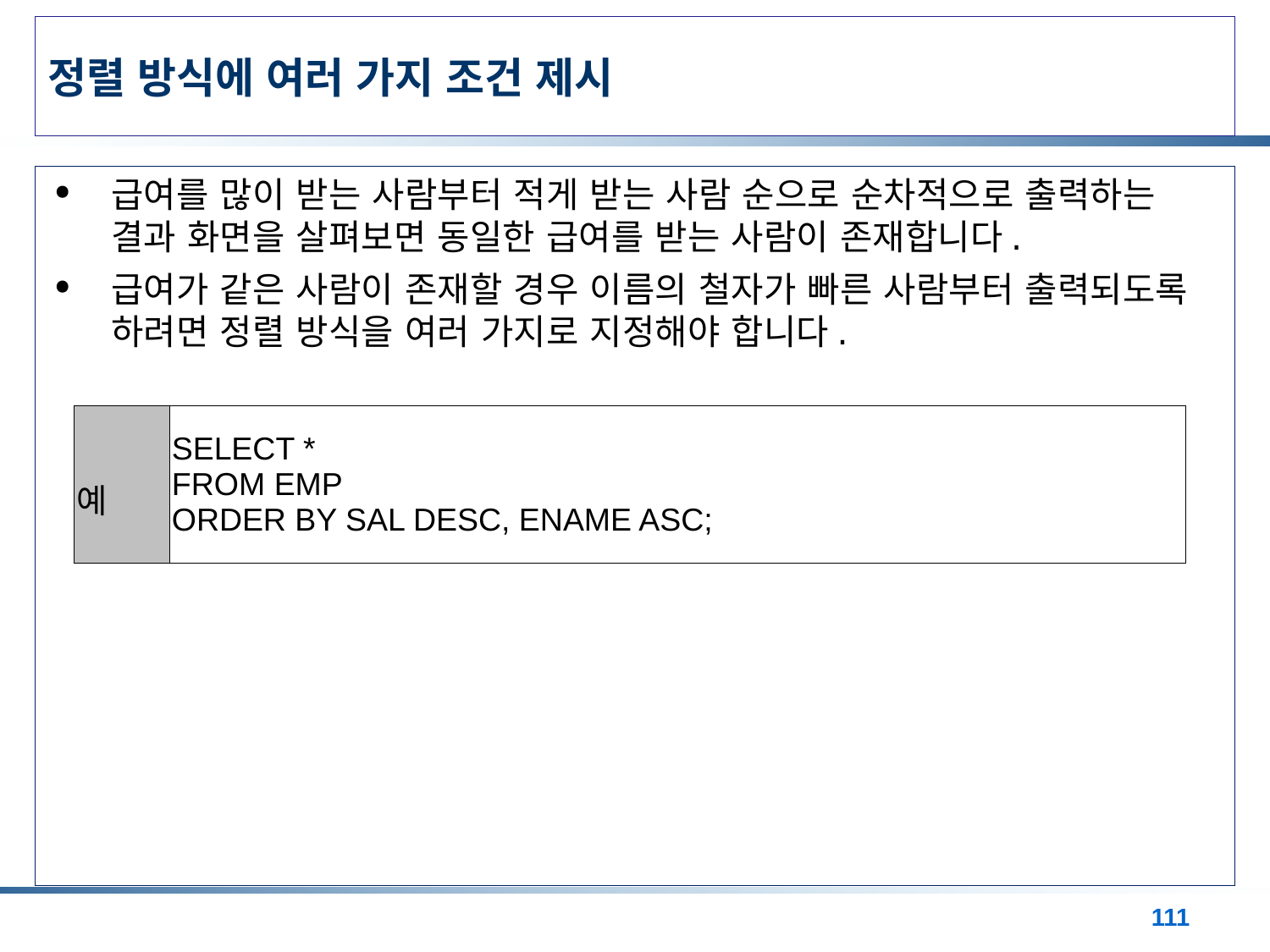

# 정렬 방식에 여러 가지 조건 제시
급여를 많이 받는 사람부터 적게 받는 사람 순으로 순차적으로 출력하는 결과 화면을 살펴보면 동일한 급여를 받는 사람이 존재합니다.
급여가 같은 사람이 존재할 경우 이름의 철자가 빠른 사람부터 출력되도록 하려면 정렬 방식을 여러 가지로 지정해야 합니다.

| 예 | SELECT \* FROM EMP ORDER BY SAL DESC, ENAME ASC; |
| --- | --- |